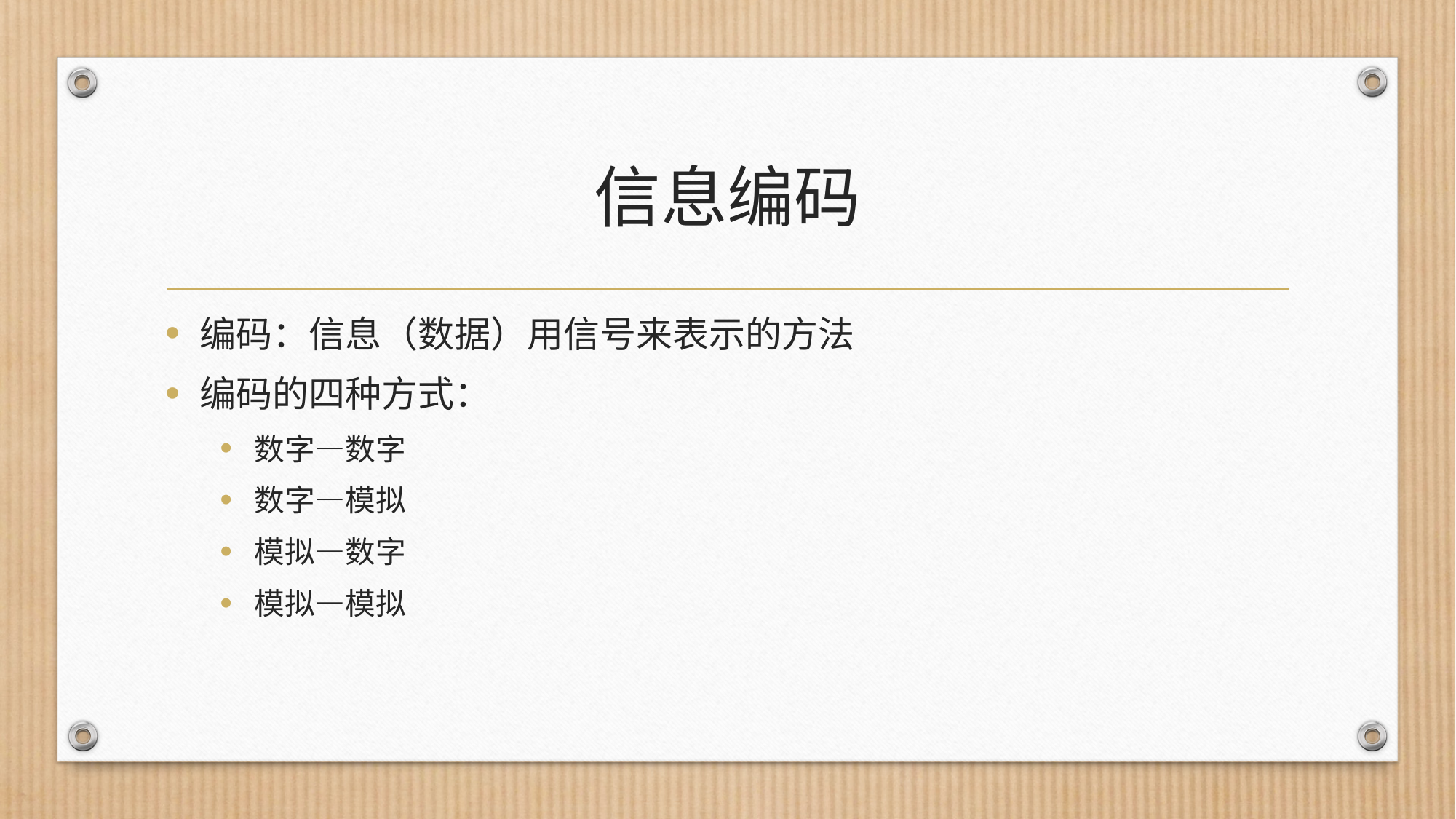

# 信息编码
编码：信息（数据）用信号来表示的方法
编码的四种方式：
数字—数字
数字—模拟
模拟—数字
模拟—模拟